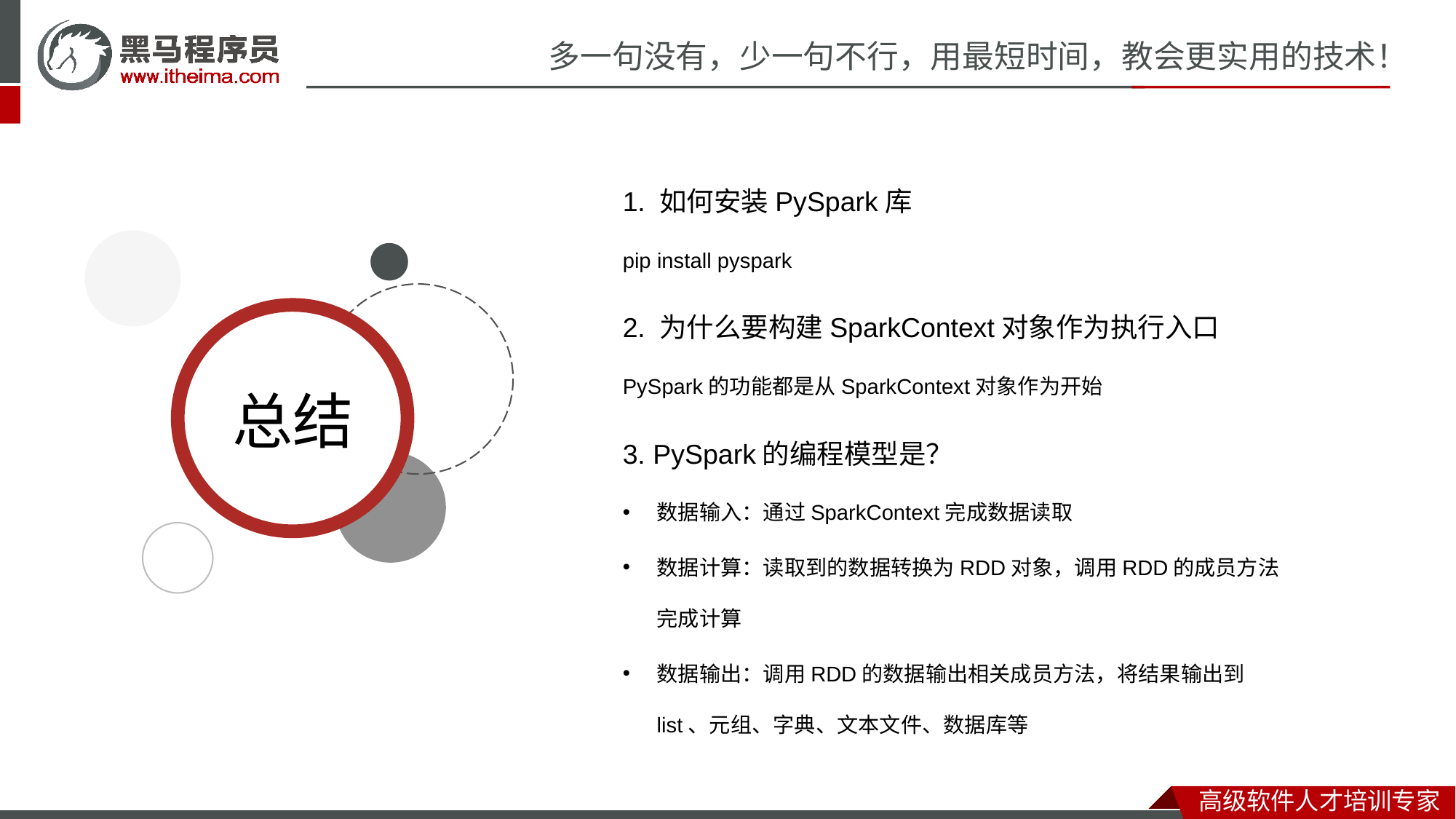

1. 如何安装PySpark库
pip install pyspark
2. 为什么要构建SparkContext对象作为执行入口
PySpark的功能都是从SparkContext对象作为开始
3. PySpark的编程模型是？
数据输入：通过SparkContext完成数据读取
数据计算：读取到的数据转换为RDD对象，调用RDD的成员方法完成计算
数据输出：调用RDD的数据输出相关成员方法，将结果输出到list、元组、字典、文本文件、数据库等